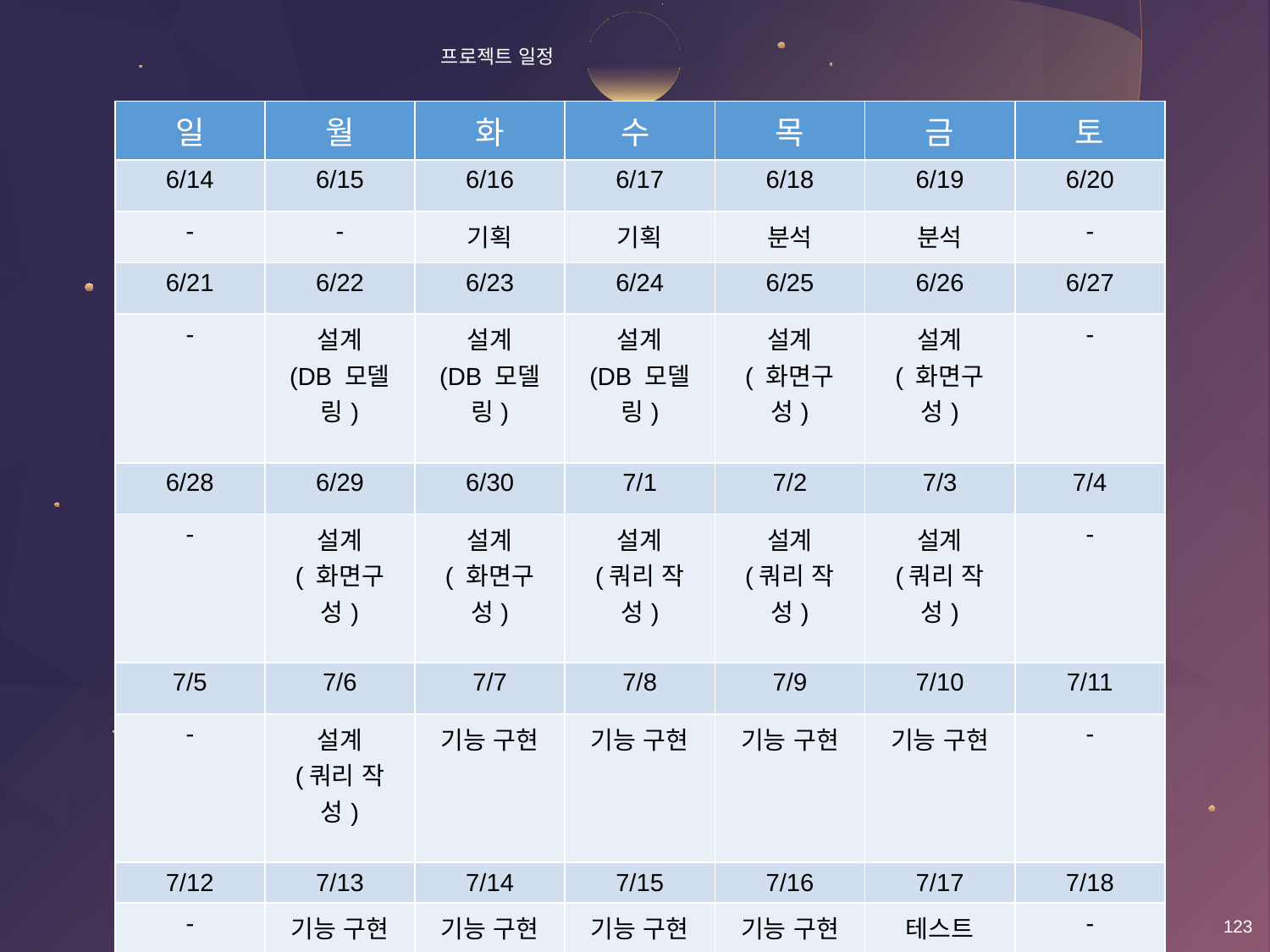

# 프로젝트 일정
| 일 | 월 | 화 | 수 | 목 | 금 | 토 |
| --- | --- | --- | --- | --- | --- | --- |
| 6/14 | 6/15 | 6/16 | 6/17 | 6/18 | 6/19 | 6/20 |
| - | - | 기획 | 기획 | 분석 | 분석 | - |
| 6/21 | 6/22 | 6/23 | 6/24 | 6/25 | 6/26 | 6/27 |
| - | 설계 (DB 모델링) | 설계 (DB 모델링) | 설계 (DB 모델링) | 설계 ( 화면구성) | 설계 ( 화면구성) | - |
| 6/28 | 6/29 | 6/30 | 7/1 | 7/2 | 7/3 | 7/4 |
| - | 설계 ( 화면구성) | 설계 ( 화면구성) | 설계 (쿼리 작성) | 설계 (쿼리 작성) | 설계 (쿼리 작성) | - |
| 7/5 | 7/6 | 7/7 | 7/8 | 7/9 | 7/10 | 7/11 |
| - | 설계 (쿼리 작성) | 기능 구현 | 기능 구현 | 기능 구현 | 기능 구현 | - |
| 7/12 | 7/13 | 7/14 | 7/15 | 7/16 | 7/17 | 7/18 |
| - | 기능 구현 | 기능 구현 | 기능 구현 | 기능 구현 | 테스트 | - |
| 7/19 | 7/20 | 7/21 | 7/22 | 7/23 | 7/24 | 7/25 |
| - | 테스트 | 테스트 | 테스트 | 발표 | - | - |
123